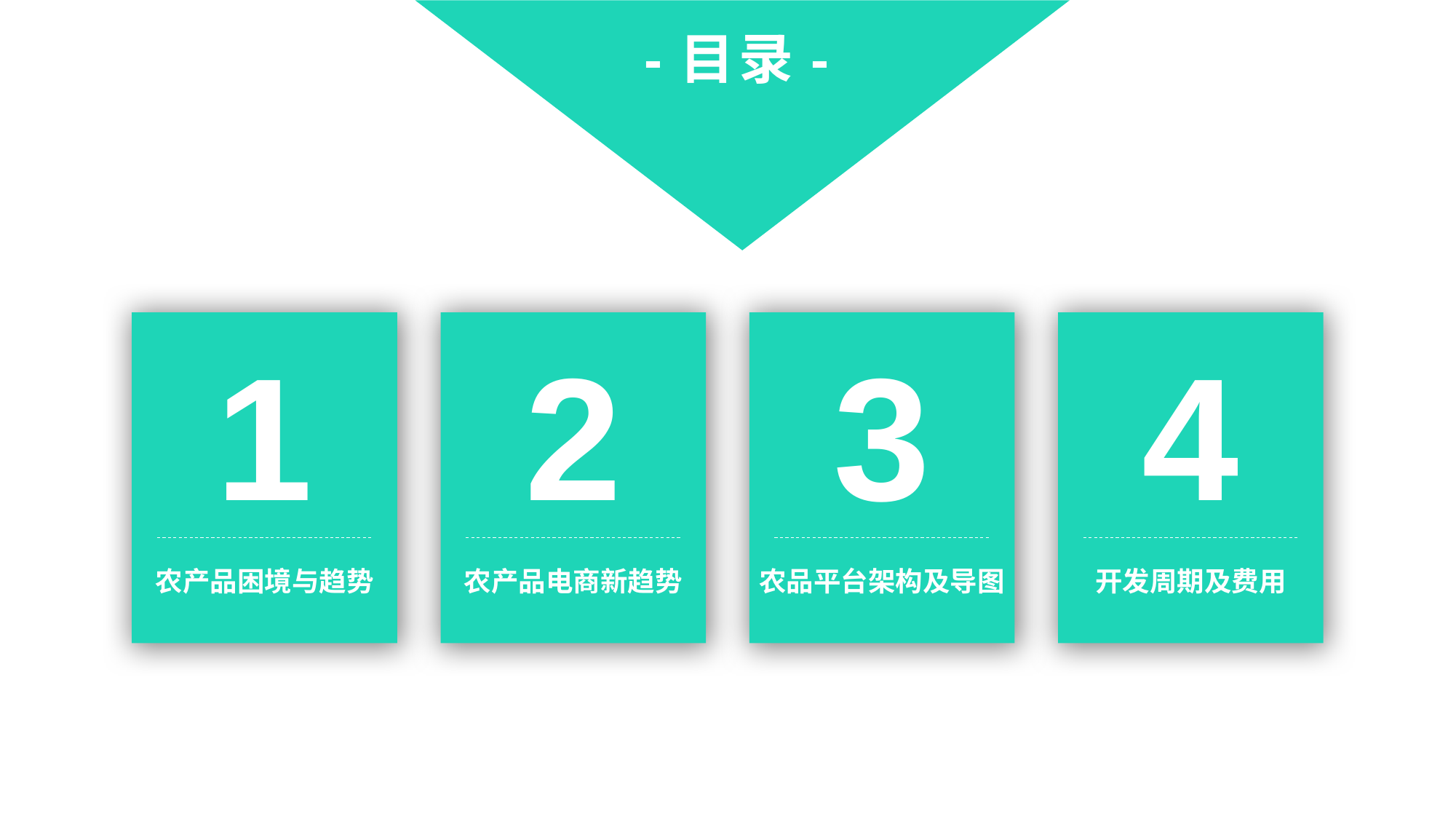

-目录-

1
2
3
4
农产品困境与趋势
农产品电商新趋势
农品平台架构及导图
开发周期及费用